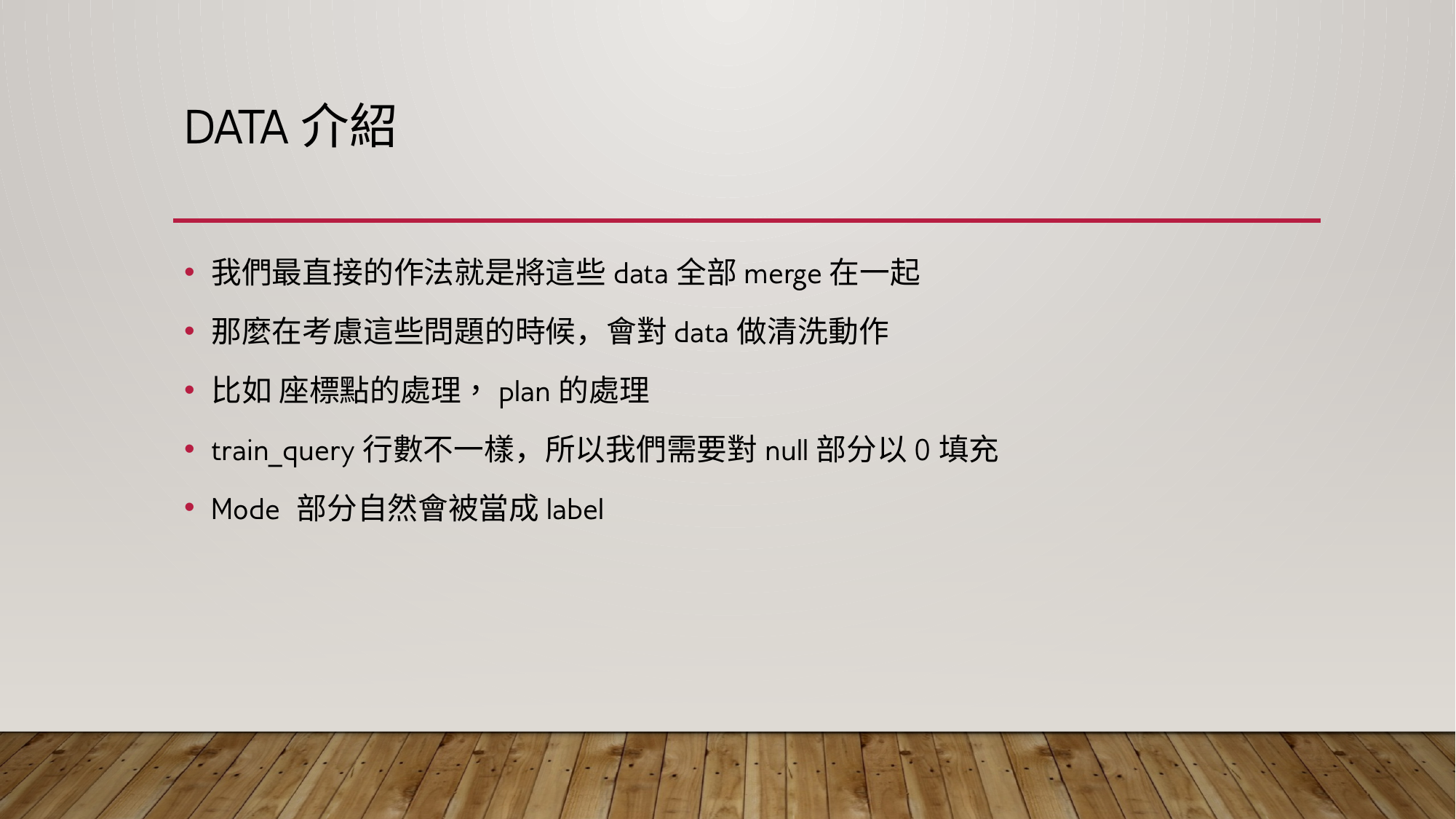

# Data介紹
我們最直接的作法就是將這些data全部merge在一起
那麼在考慮這些問題的時候，會對data做清洗動作
比如 座標點的處理，plan的處理
train_query行數不一樣，所以我們需要對null部分以0填充
Mode 部分自然會被當成label